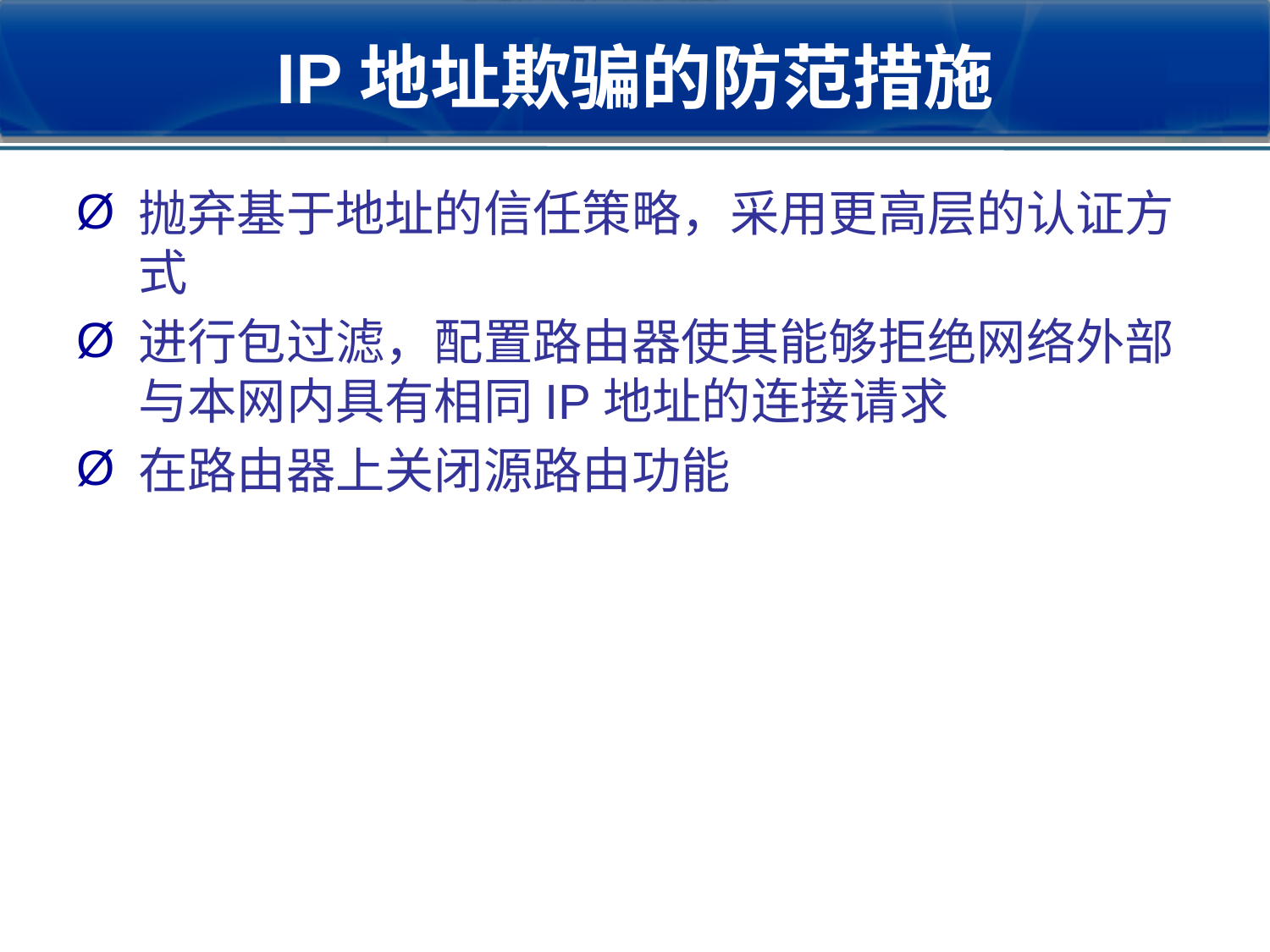

# IP地址欺骗的防范措施
抛弃基于地址的信任策略，采用更高层的认证方式
进行包过滤，配置路由器使其能够拒绝网络外部与本网内具有相同IP地址的连接请求
在路由器上关闭源路由功能